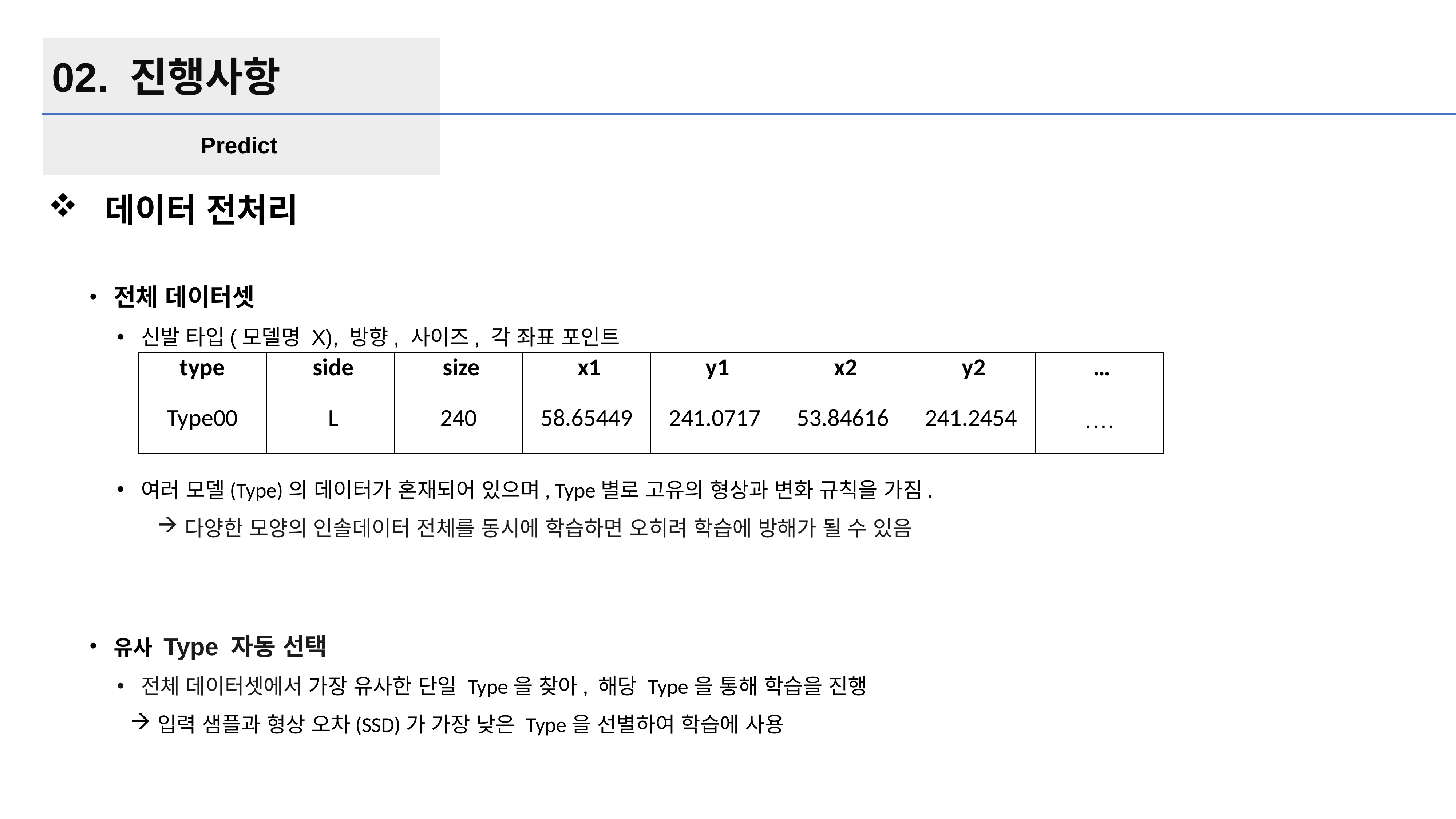

02. 진행사항
Predict
 데이터 전처리

 전체 데이터셋
 신발 타입(모델명 X), 방향, 사이즈, 각 좌표 포인트

 여러 모델(Type)의 데이터가 혼재되어 있으며, Type별로 고유의 형상과 변화 규칙을 가짐.
다양한 모양의 인솔데이터 전체를 동시에 학습하면 오히려 학습에 방해가 될 수 있음

 유사 Type 자동 선택
 전체 데이터셋에서 가장 유사한 단일 Type을 찾아, 해당 Type을 통해 학습을 진행
입력 샘플과 형상 오차(SSD)가 가장 낮은 Type을 선별하여 학습에 사용
| type | side | size | x1 | y1 | x2 | y2 | … |
| --- | --- | --- | --- | --- | --- | --- | --- |
| Type00 | L | 240 | 58.65449 | 241.0717 | 53.84616 | 241.2454 | …. |